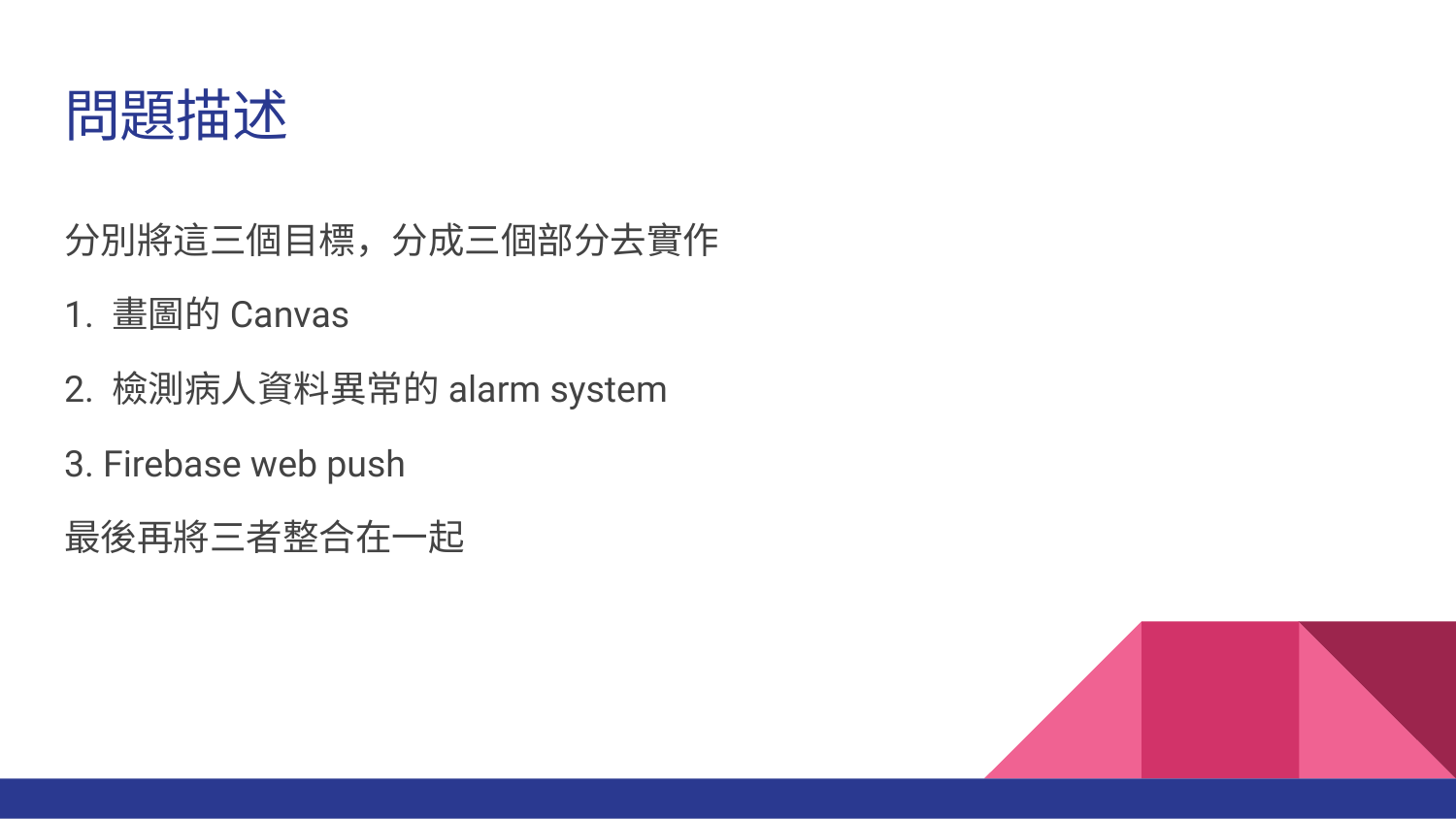

# 問題描述
分別將這三個目標，分成三個部分去實作
1. 畫圖的Canvas
2. 檢測病人資料異常的alarm system
3. Firebase web push
最後再將三者整合在一起